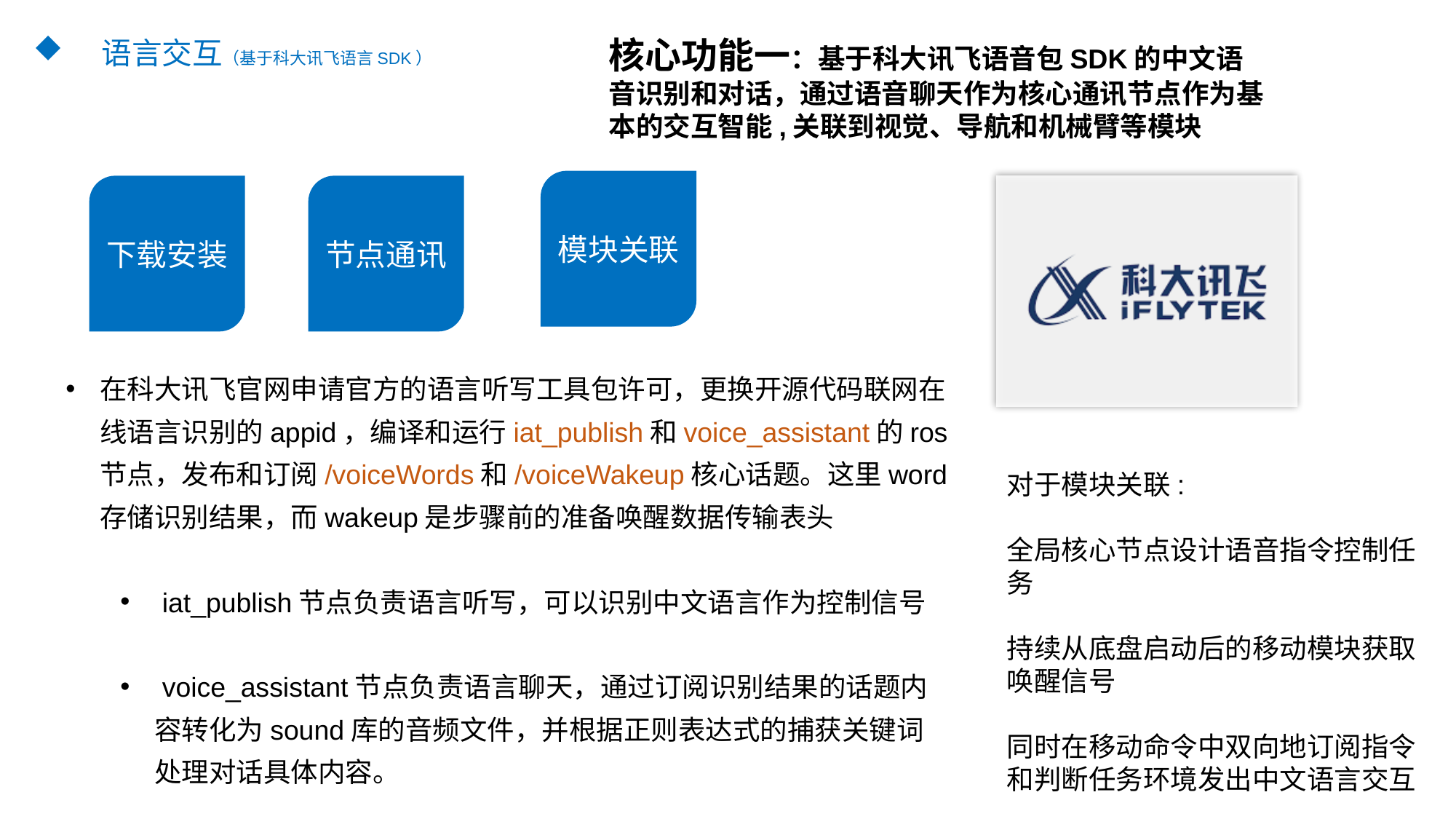

核心功能一：基于科大讯飞语音包SDK的中文语音识别和对话，通过语音聊天作为核心通讯节点作为基本的交互智能,关联到视觉、导航和机械臂等模块
语言交互（基于科大讯飞语言SDK）
模块关联
下载安装
节点通讯

在科大讯飞官网申请官方的语言听写工具包许可，更换开源代码联网在线语言识别的appid，编译和运行iat_publish和voice_assistant的ros节点，发布和订阅/voiceWords和/voiceWakeup核心话题。这里word存储识别结果，而wakeup是步骤前的准备唤醒数据传输表头

 iat_publish节点负责语言听写，可以识别中文语言作为控制信号

 voice_assistant节点负责语言聊天，通过订阅识别结果的话题内容转化为sound库的音频文件，并根据正则表达式的捕获关键词处理对话具体内容。
对于模块关联:

全局核心节点设计语音指令控制任务

持续从底盘启动后的移动模块获取唤醒信号

同时在移动命令中双向地订阅指令和判断任务环境发出中文语言交互